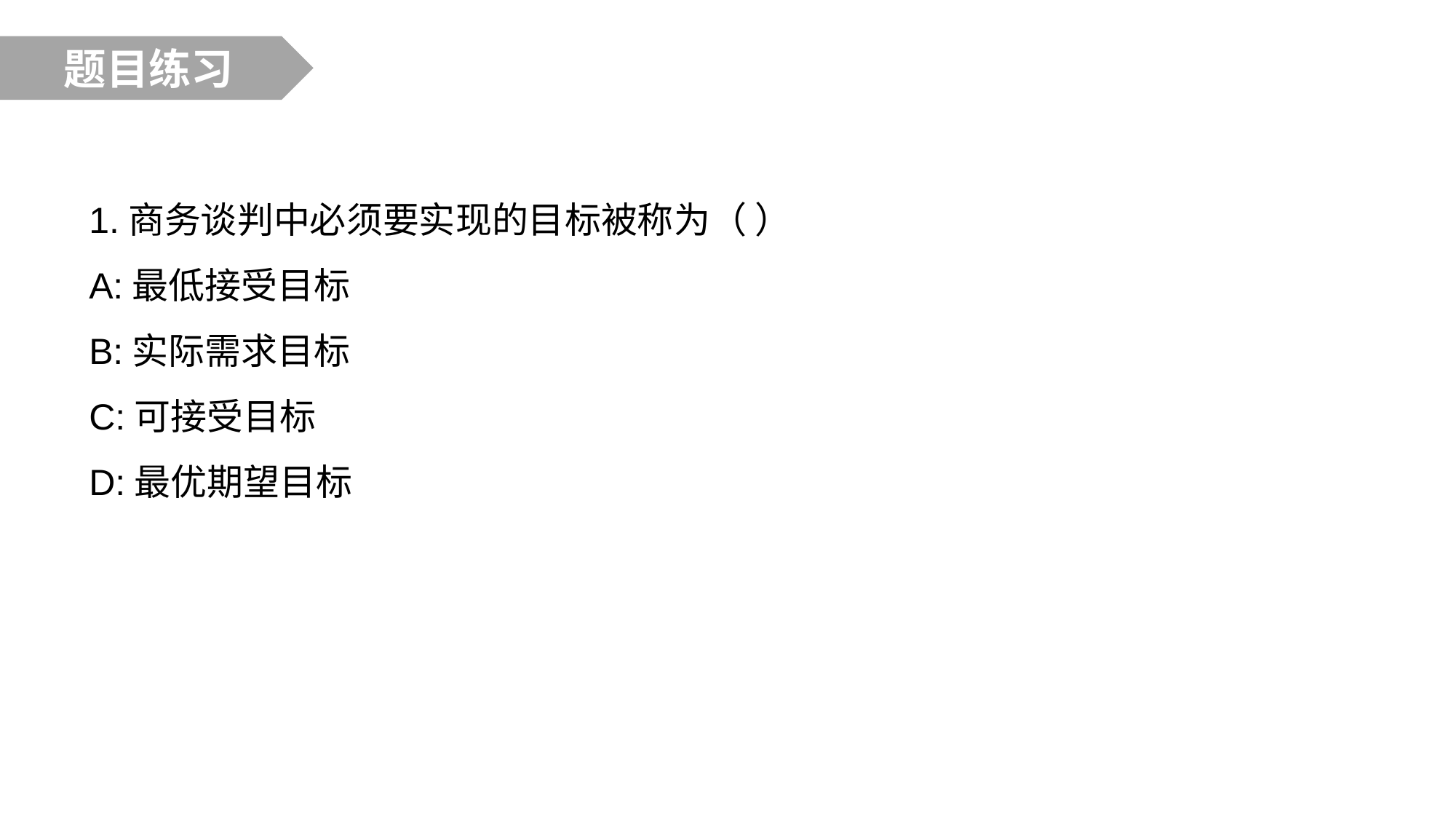

题目练习
1.商务谈判中必须要实现的目标被称为（ ）
A:最低接受目标
B:实际需求目标
C:可接受目标
D:最优期望目标